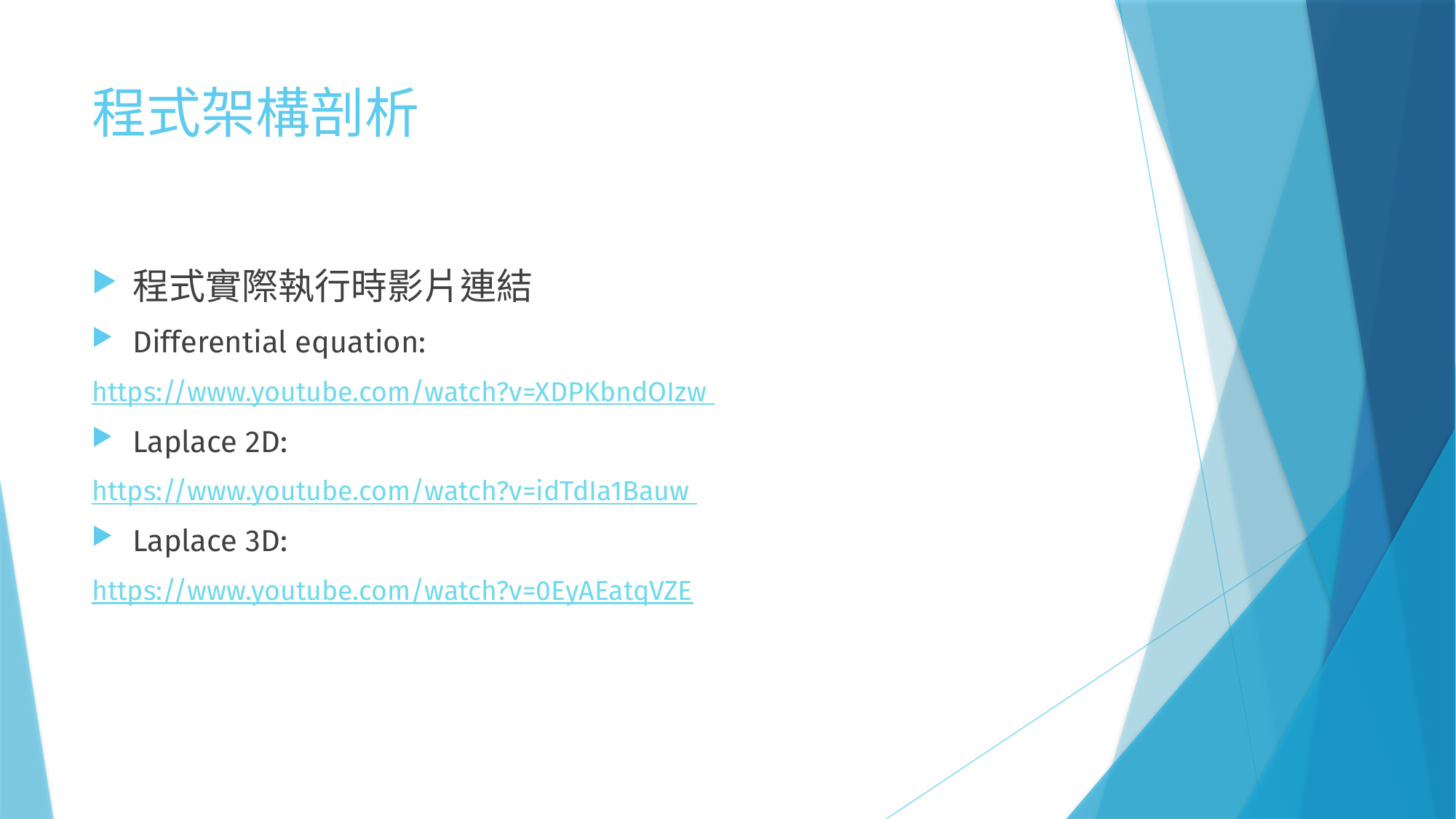

# 程式架構剖析
程式實際執行時影片連結
Differential equation:
https://www.youtube.com/watch?v=XDPKbndOIzw
Laplace 2D:
https://www.youtube.com/watch?v=idTdIa1Bauw
Laplace 3D:
https://www.youtube.com/watch?v=0EyAEatqVZE